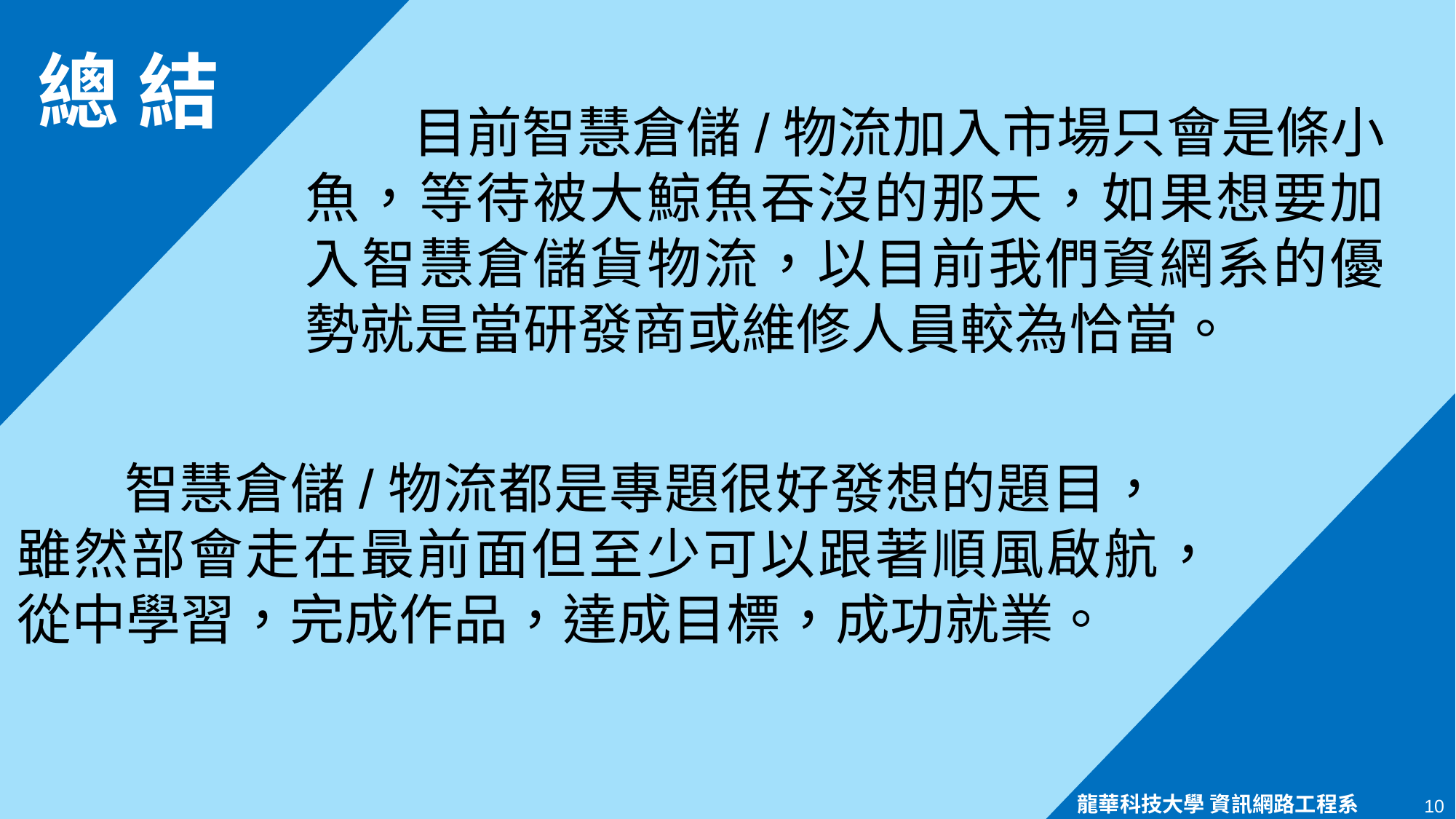

總 結
目前智慧倉儲/物流加入市場只會是條小魚，等待被大鯨魚吞沒的那天，如果想要加入智慧倉儲貨物流，以目前我們資網系的優勢就是當研發商或維修人員較為恰當。

智慧倉儲/物流都是專題很好發想的題目，雖然部會走在最前面但至少可以跟著順風啟航，從中學習，完成作品，達成目標，成功就業。
10
龍華科技大學 資訊網路工程系